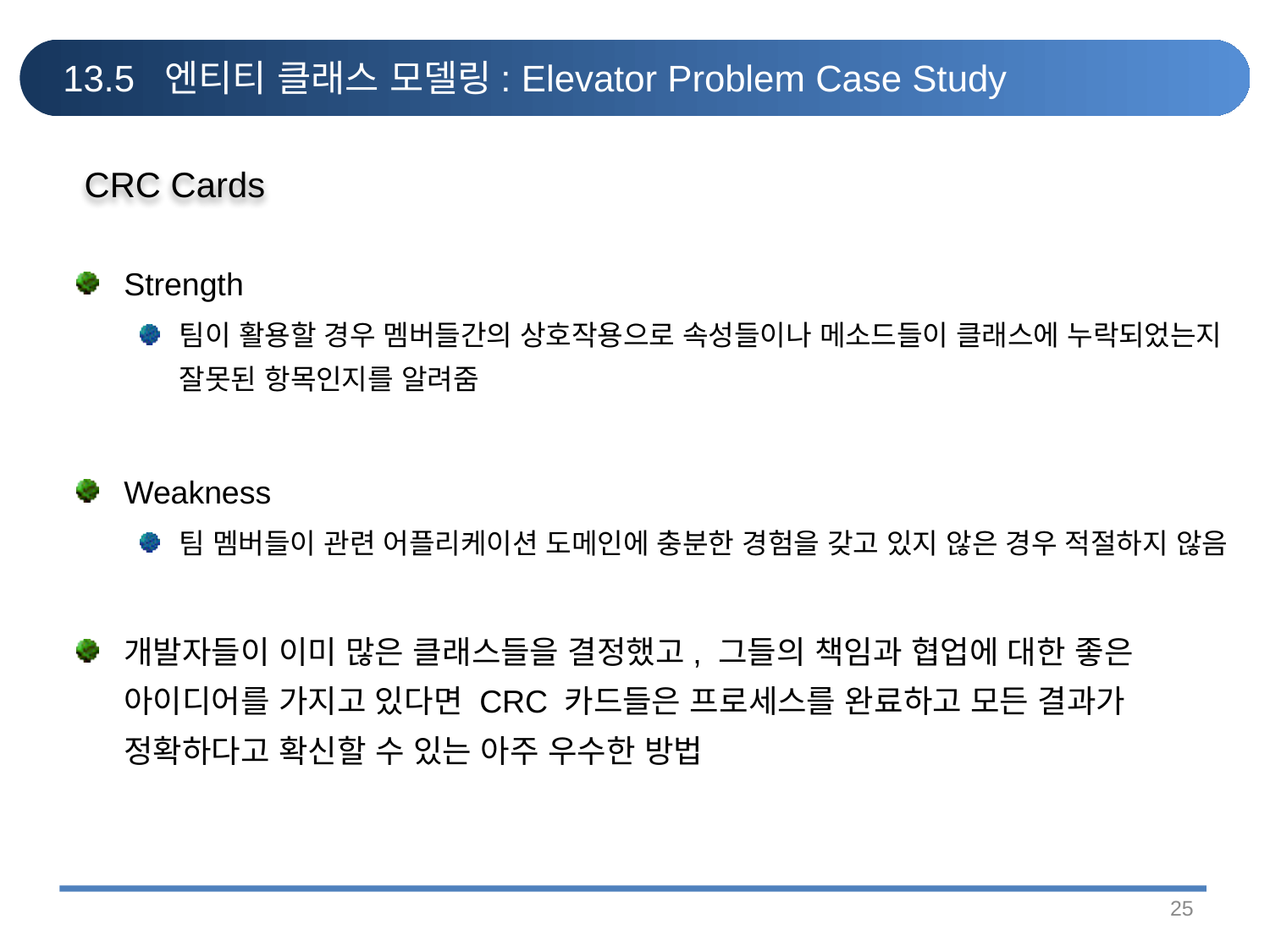

# 13.5  엔티티 클래스 모델링: Elevator Problem Case Study
CRC Cards
Strength
팀이 활용할 경우 멤버들간의 상호작용으로 속성들이나 메소드들이 클래스에 누락되었는지 잘못된 항목인지를 알려줌

Weakness
팀 멤버들이 관련 어플리케이션 도메인에 충분한 경험을 갖고 있지 않은 경우 적절하지 않음

개발자들이 이미 많은 클래스들을 결정했고, 그들의 책임과 협업에 대한 좋은 아이디어를 가지고 있다면 CRC 카드들은 프로세스를 완료하고 모든 결과가 정확하다고 확신할 수 있는 아주 우수한 방법

25